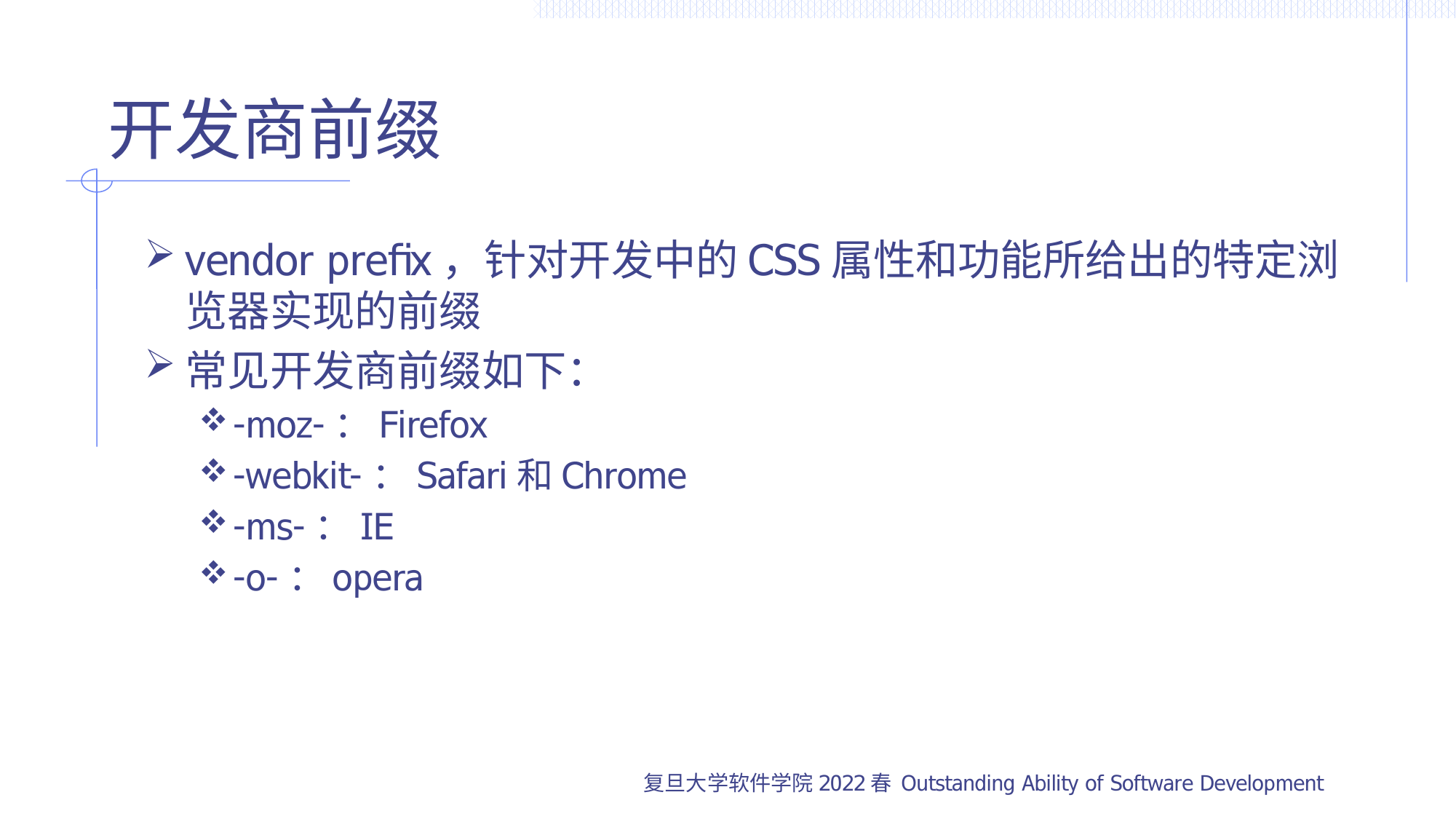

# 开发商前缀
vendor prefix，针对开发中的CSS属性和功能所给出的特定浏览器实现的前缀
常见开发商前缀如下：
-moz-：Firefox
-webkit-：Safari和Chrome
-ms-：IE
-o-：opera